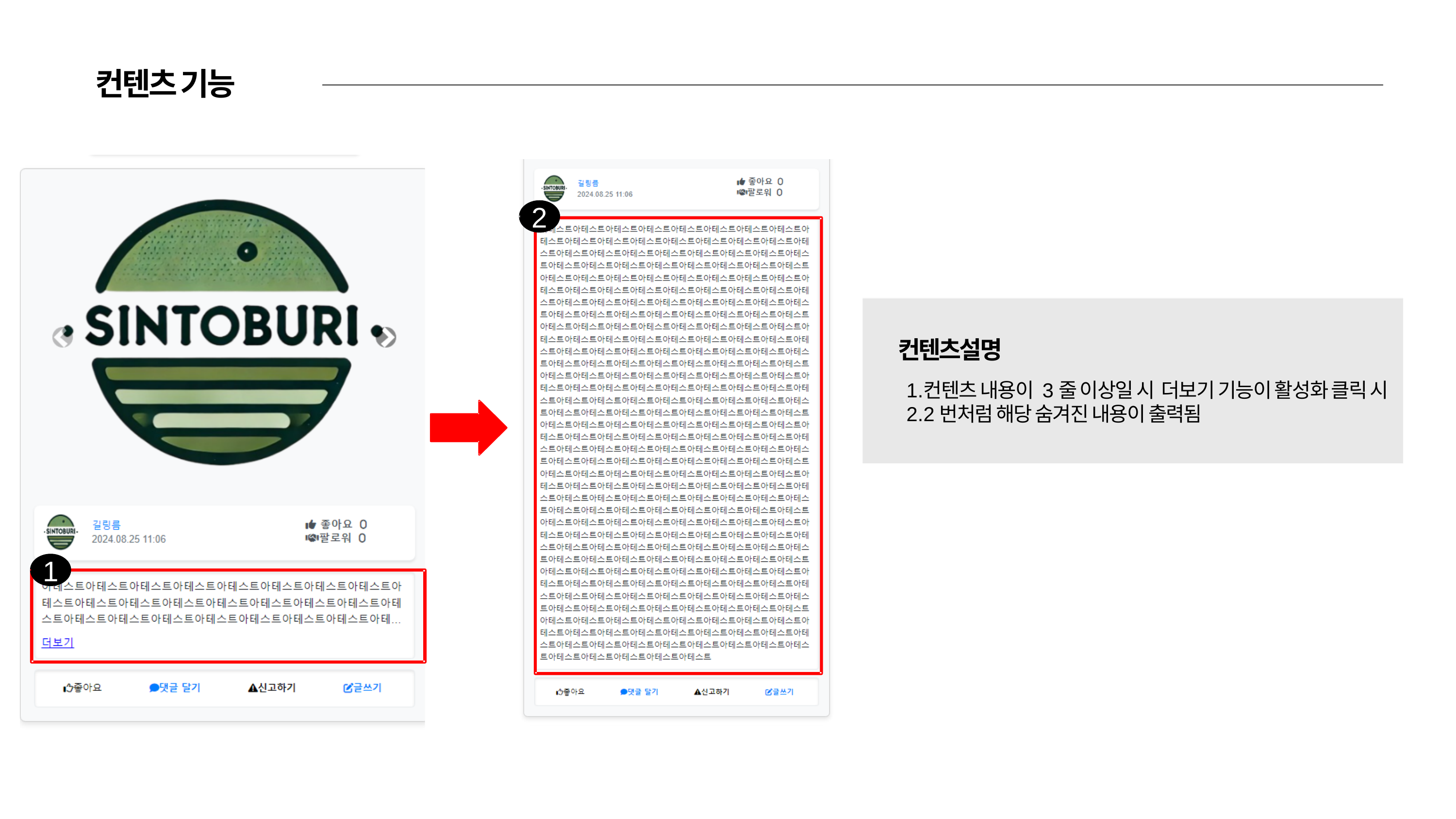

컨텐츠 기능

2

컨텐츠설명
컨텐츠 내용이 3줄 이상일 시  더보기 기능이 활성화 클릭 시
2번처럼 해당 숨겨진 내용이 출력됨

1